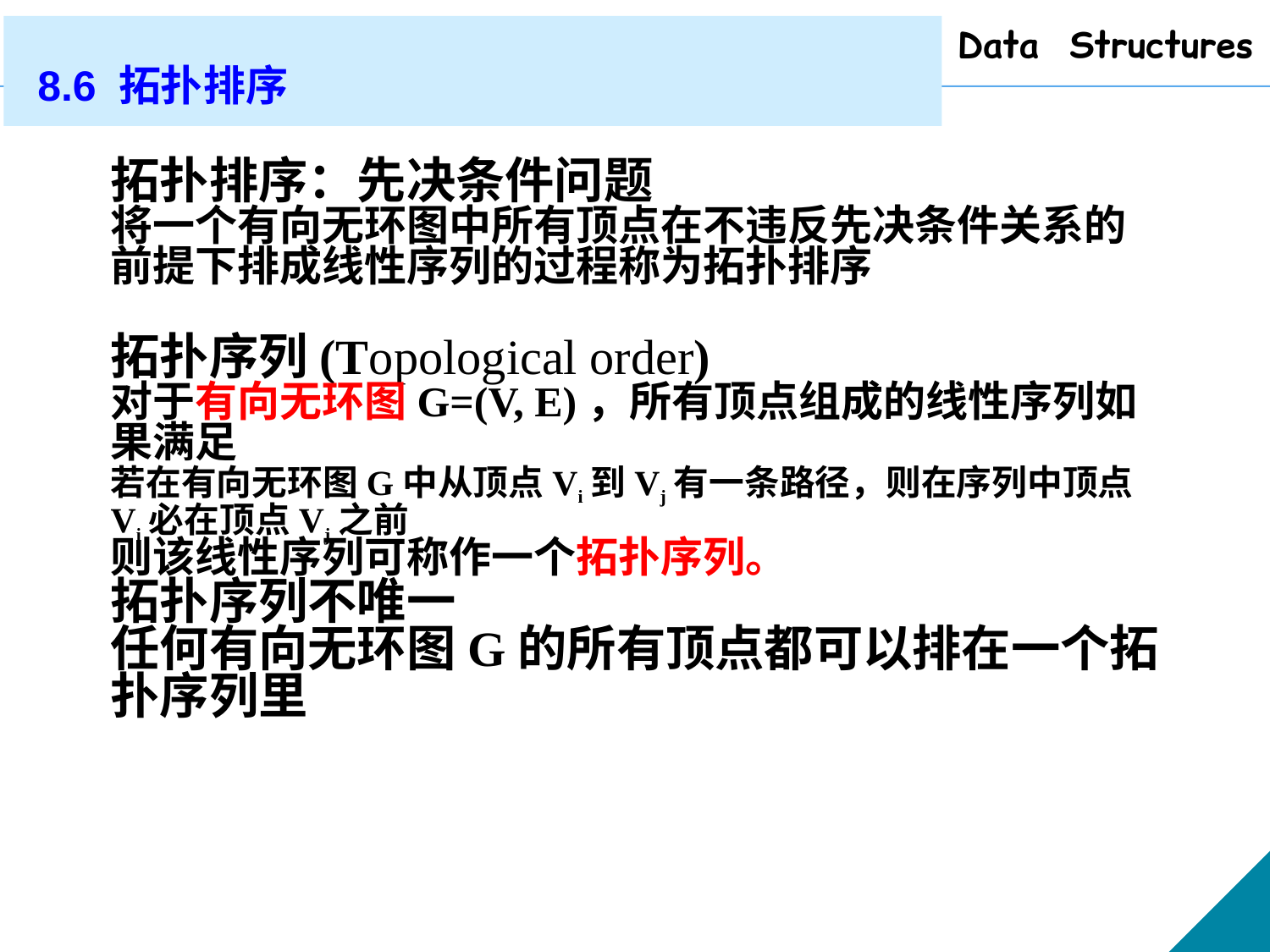

8.6 拓扑排序
拓扑排序：先决条件问题
将一个有向无环图中所有顶点在不违反先决条件关系的前提下排成线性序列的过程称为拓扑排序

拓扑序列(Topological order)
对于有向无环图G=(V, E)，所有顶点组成的线性序列如果满足
若在有向无环图G中从顶点Vi到Vj有一条路径，则在序列中顶点Vi必在顶点Vj之前
则该线性序列可称作一个拓扑序列。
拓扑序列不唯一
任何有向无环图G的所有顶点都可以排在一个拓扑序列里